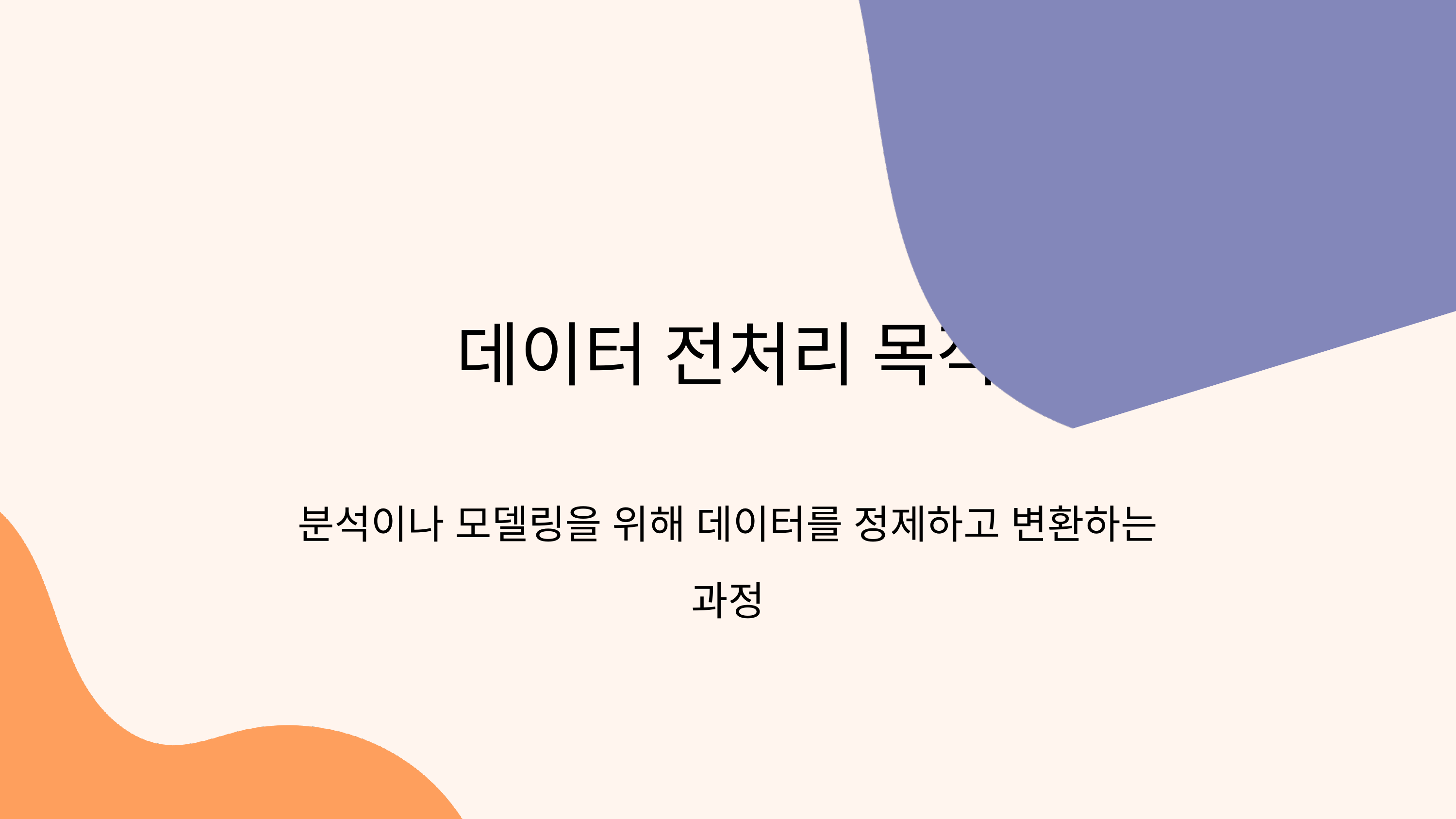

데이터 전처리 목적

분석이나 모델링을 위해 데이터를 정제하고 변환하는 과정